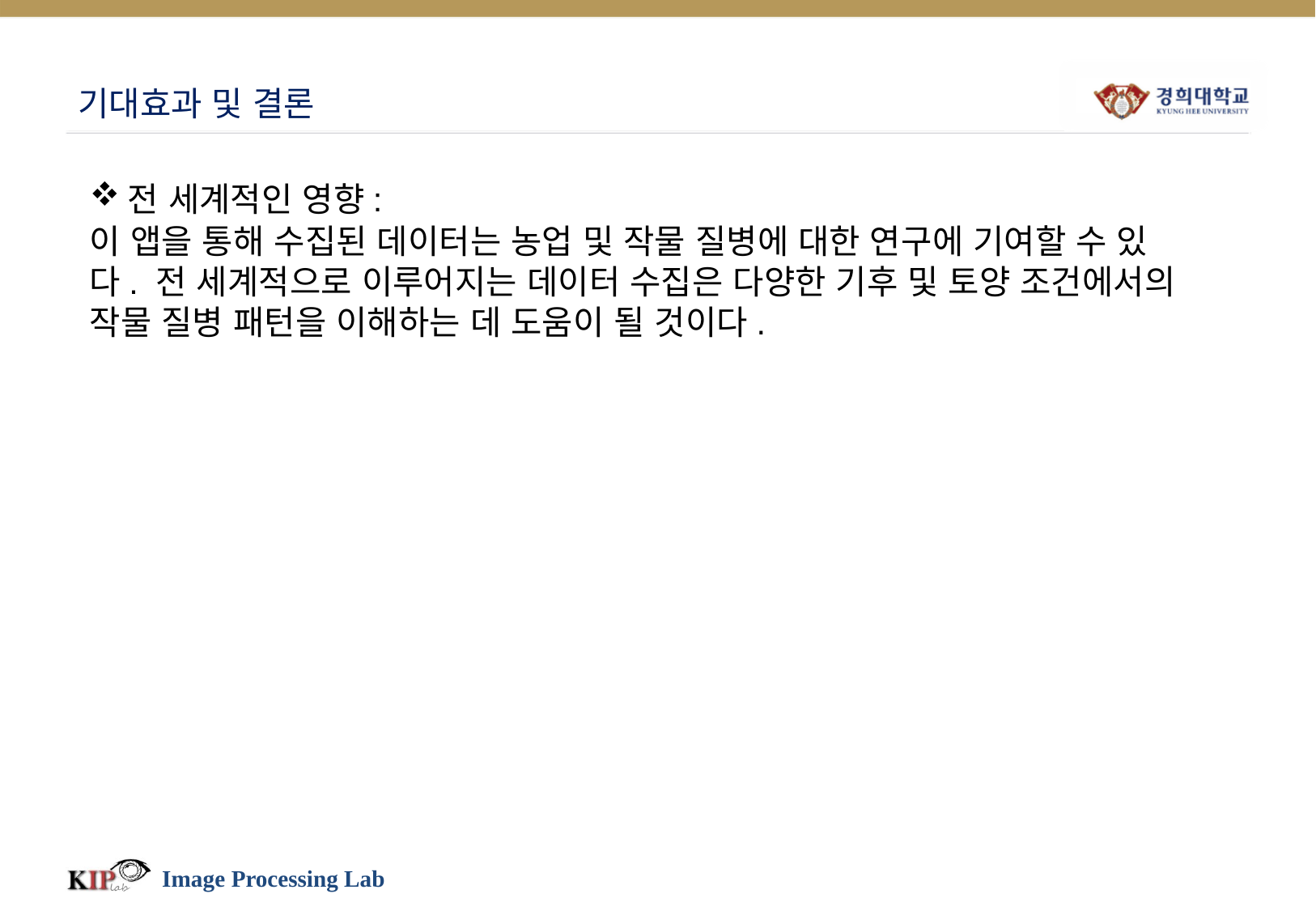

# 기대효과 및 결론
전 세계적인 영향:
이 앱을 통해 수집된 데이터는 농업 및 작물 질병에 대한 연구에 기여할 수 있다. 전 세계적으로 이루어지는 데이터 수집은 다양한 기후 및 토양 조건에서의 작물 질병 패턴을 이해하는 데 도움이 될 것이다.
Image Processing Lab